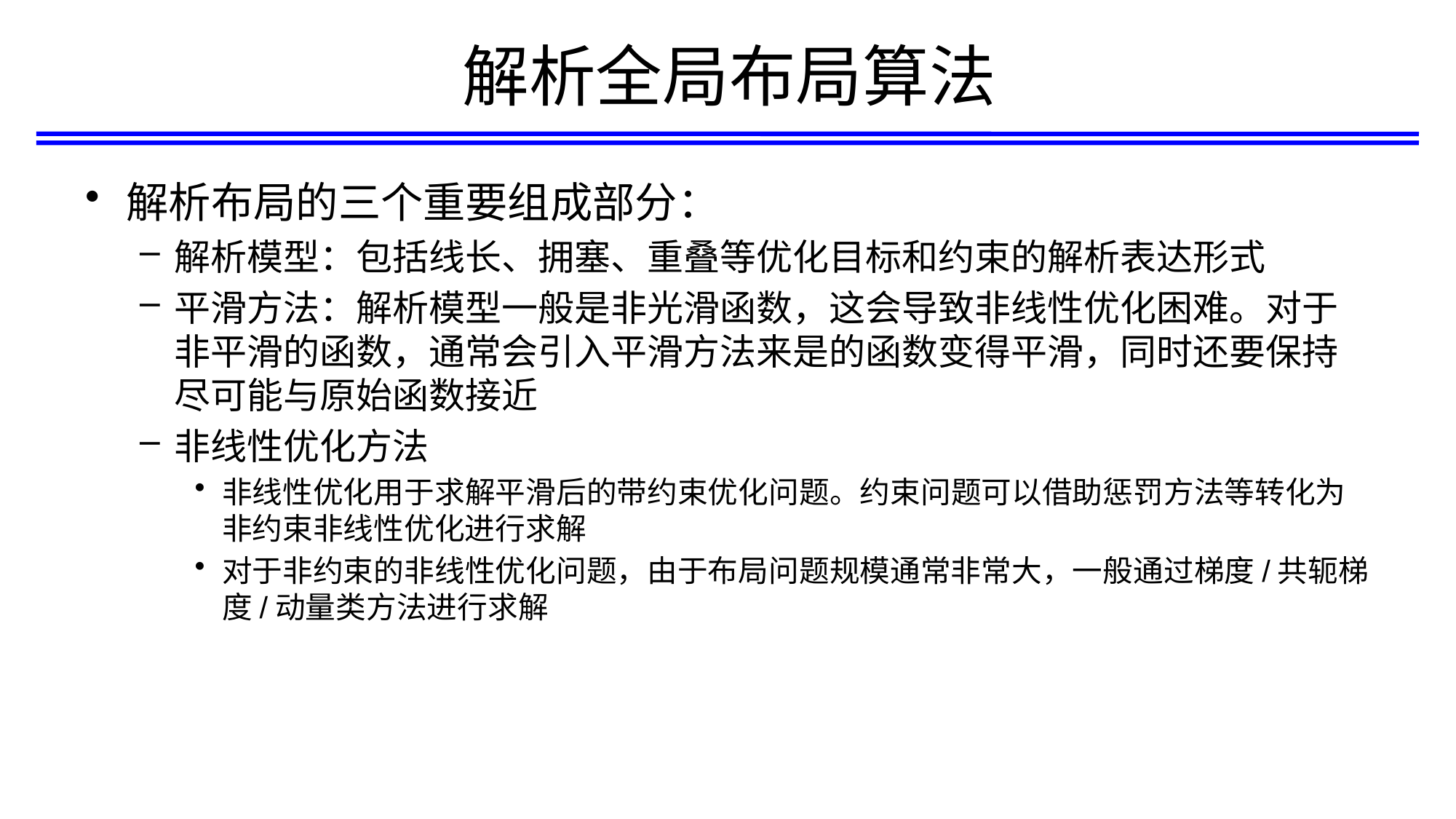

# 解析全局布局算法
解析布局的三个重要组成部分：
解析模型：包括线长、拥塞、重叠等优化目标和约束的解析表达形式
平滑方法：解析模型一般是非光滑函数，这会导致非线性优化困难。对于非平滑的函数，通常会引入平滑方法来是的函数变得平滑，同时还要保持尽可能与原始函数接近
非线性优化方法
非线性优化用于求解平滑后的带约束优化问题。约束问题可以借助惩罚方法等转化为非约束非线性优化进行求解
对于非约束的非线性优化问题，由于布局问题规模通常非常大，一般通过梯度/共轭梯度/动量类方法进行求解